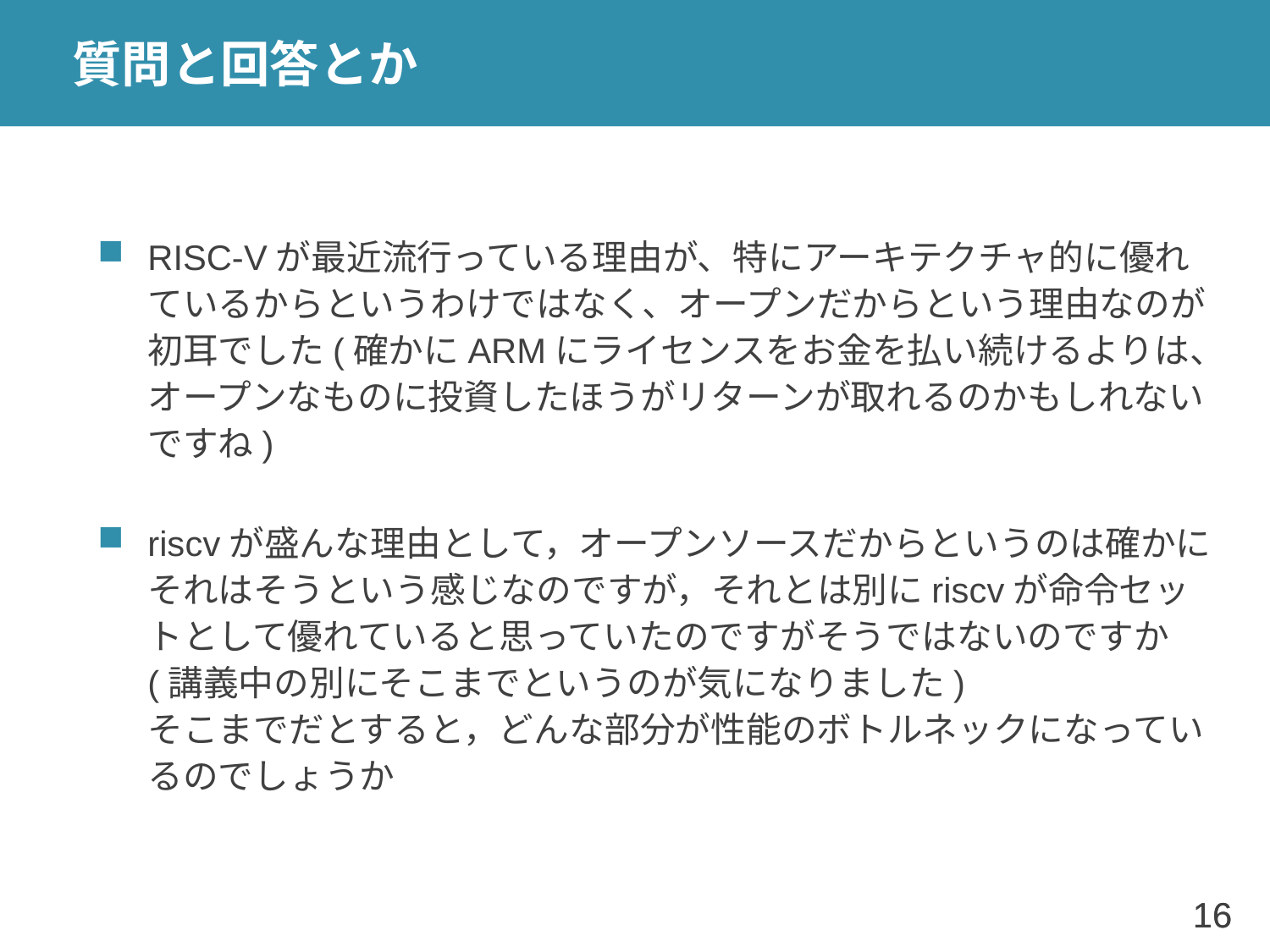

# 質問と回答とか
RISC-Vが最近流行っている理由が、特にアーキテクチャ的に優れているからというわけではなく、オープンだからという理由なのが初耳でした(確かにARMにライセンスをお金を払い続けるよりは、オープンなものに投資したほうがリターンが取れるのかもしれないですね)
riscvが盛んな理由として，オープンソースだからというのは確かにそれはそうという感じなのですが，それとは別にriscvが命令セットとして優れていると思っていたのですがそうではないのですか(講義中の別にそこまでというのが気になりました)
そこまでだとすると，どんな部分が性能のボトルネックになっているのでしょうか